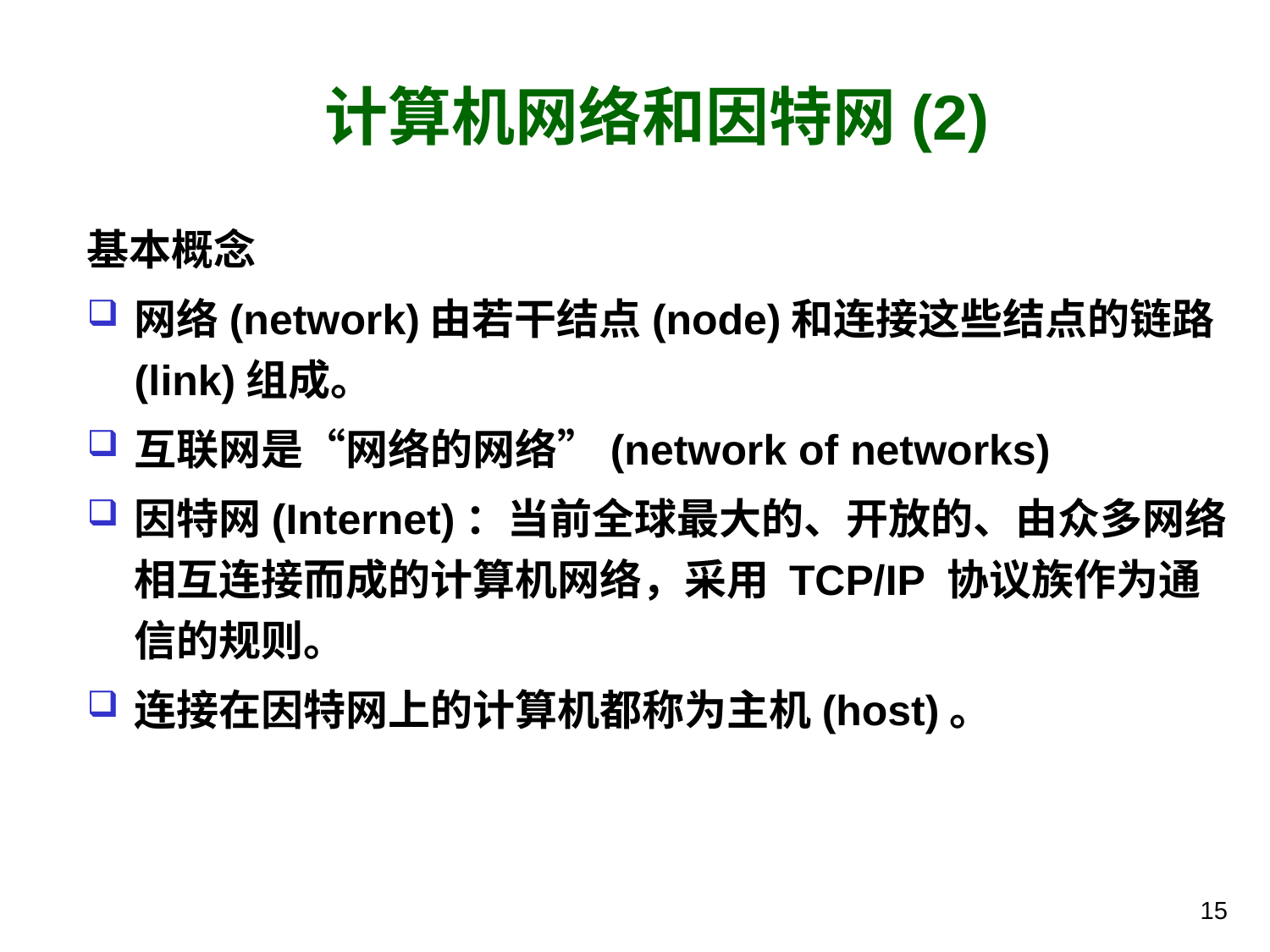

# 计算机网络和因特网(2)
基本概念
网络(network)由若干结点(node)和连接这些结点的链路(link)组成。
互联网是“网络的网络”(network of networks)
因特网(Internet)：当前全球最大的、开放的、由众多网络相互连接而成的计算机网络，采用 TCP/IP 协议族作为通信的规则。
连接在因特网上的计算机都称为主机(host)。
15